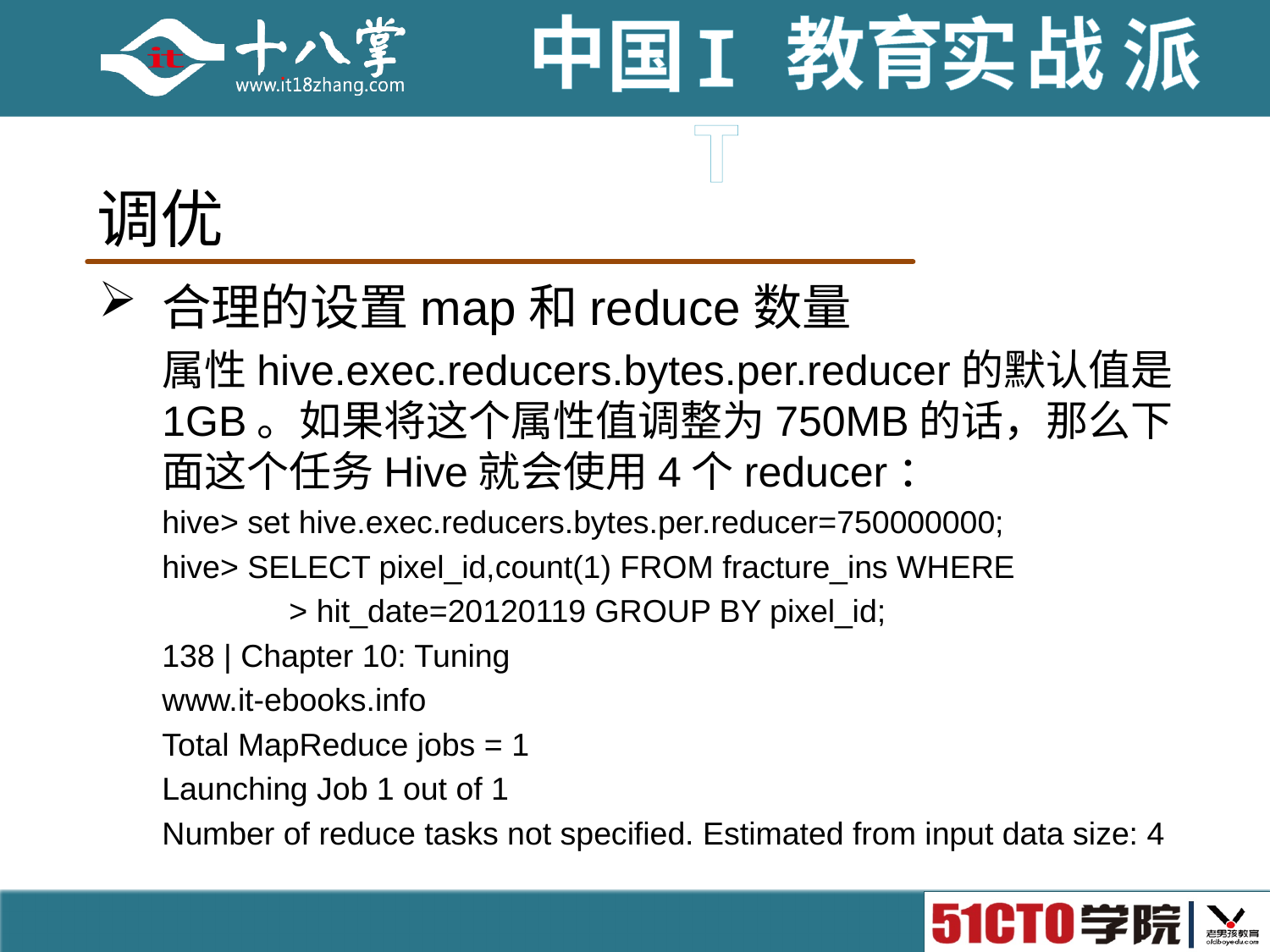

# 调优
合理的设置map和reduce数量
属性hive.exec.reducers.bytes.per.reducer的默认值是1GB。如果将这个属性值调整为750MB的话，那么下面这个任务Hive就会使用4个reducer：
hive> set hive.exec.reducers.bytes.per.reducer=750000000;
hive> SELECT pixel_id,count(1) FROM fracture_ins WHERE
	> hit_date=20120119 GROUP BY pixel_id;
138 | Chapter 10: Tuning
www.it-ebooks.info
Total MapReduce jobs = 1
Launching Job 1 out of 1
Number of reduce tasks not specified. Estimated from input data size: 4